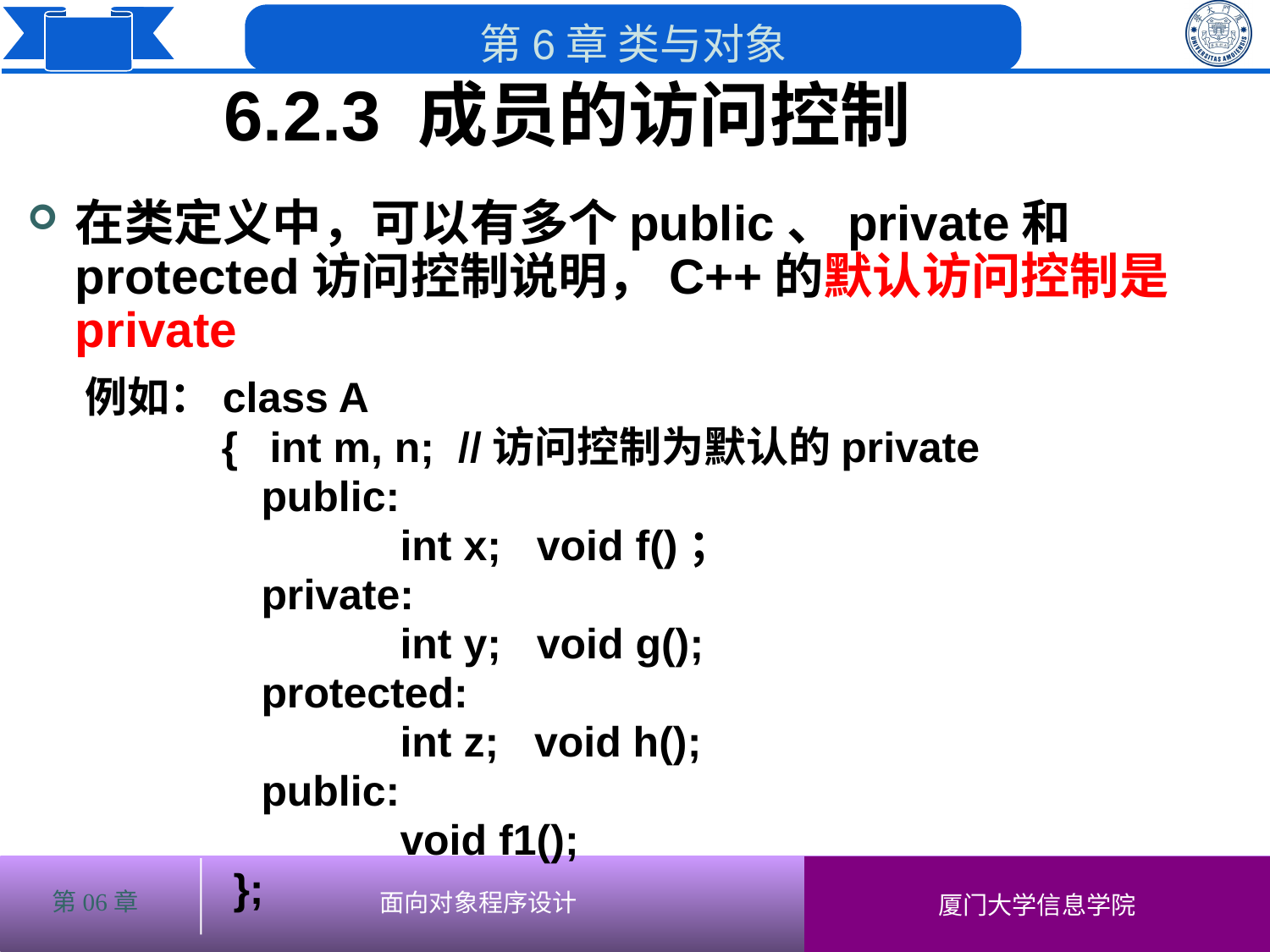

6.2.3 成员的访问控制
# 在类定义中，可以有多个public、private和protected访问控制说明，C++的默认访问控制是private
     例如：class A
           {	 int m, n;  //访问控制为默认的private
	           public:
		            int x;   void f()；
	           private:
		            int y;   void g();
	           protected:
		            int z;   void h();
	           public:
		            void f1();
            };
24